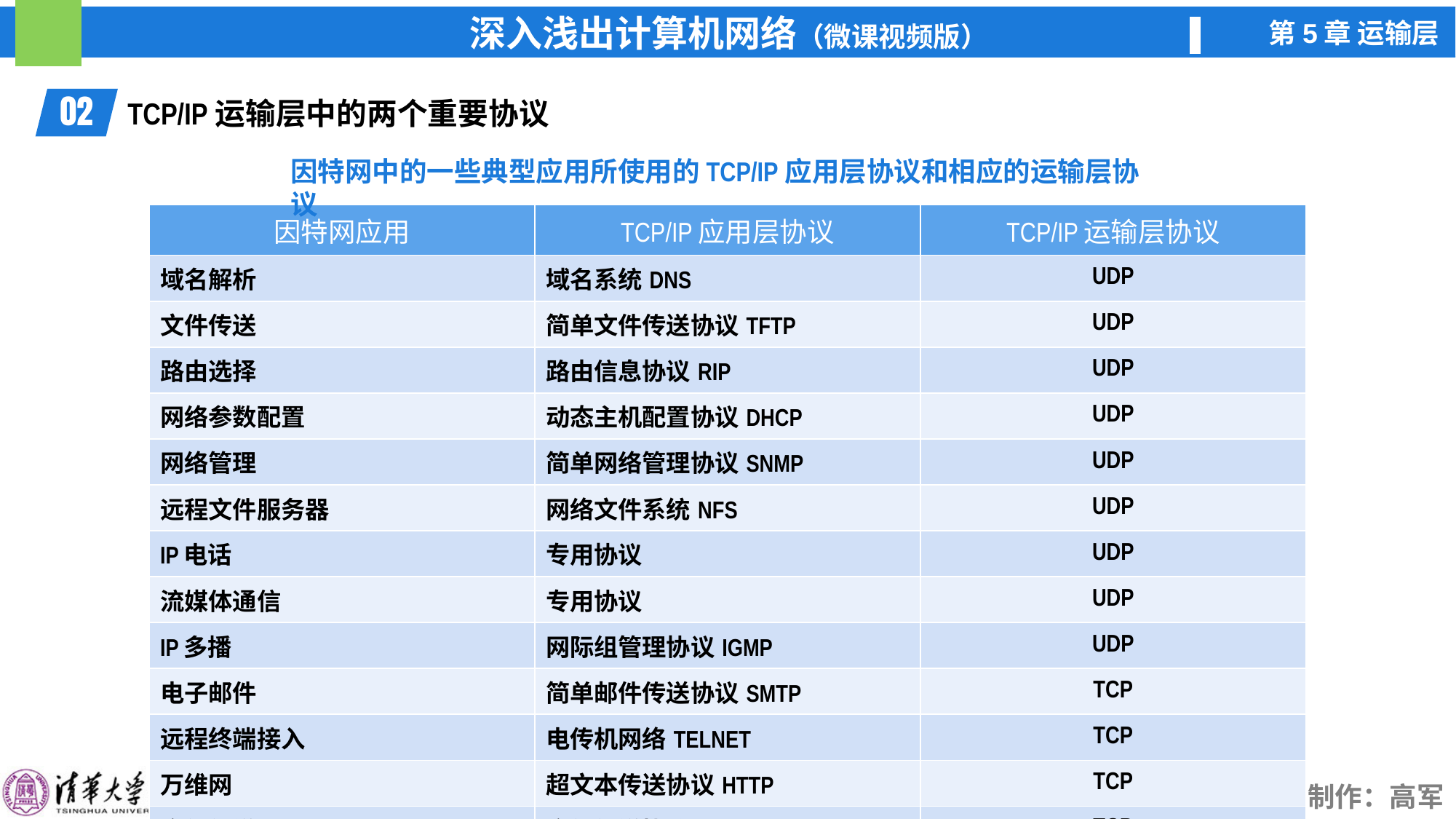

02
TCP/IP运输层中的两个重要协议
因特网中的一些典型应用所使用的TCP/IP应用层协议和相应的运输层协议
| 因特网应用 | TCP/IP应用层协议 | TCP/IP运输层协议 |
| --- | --- | --- |
| 域名解析 | 域名系统DNS | UDP |
| 文件传送 | 简单文件传送协议TFTP | UDP |
| 路由选择 | 路由信息协议RIP | UDP |
| 网络参数配置 | 动态主机配置协议DHCP | UDP |
| 网络管理 | 简单网络管理协议SNMP | UDP |
| 远程文件服务器 | 网络文件系统NFS | UDP |
| IP电话 | 专用协议 | UDP |
| 流媒体通信 | 专用协议 | UDP |
| IP多播 | 网际组管理协议IGMP | UDP |
| 电子邮件 | 简单邮件传送协议SMTP | TCP |
| 远程终端接入 | 电传机网络TELNET | TCP |
| 万维网 | 超文本传送协议HTTP | TCP |
| 文件传送 | 文件传送协议FTP | TCP |